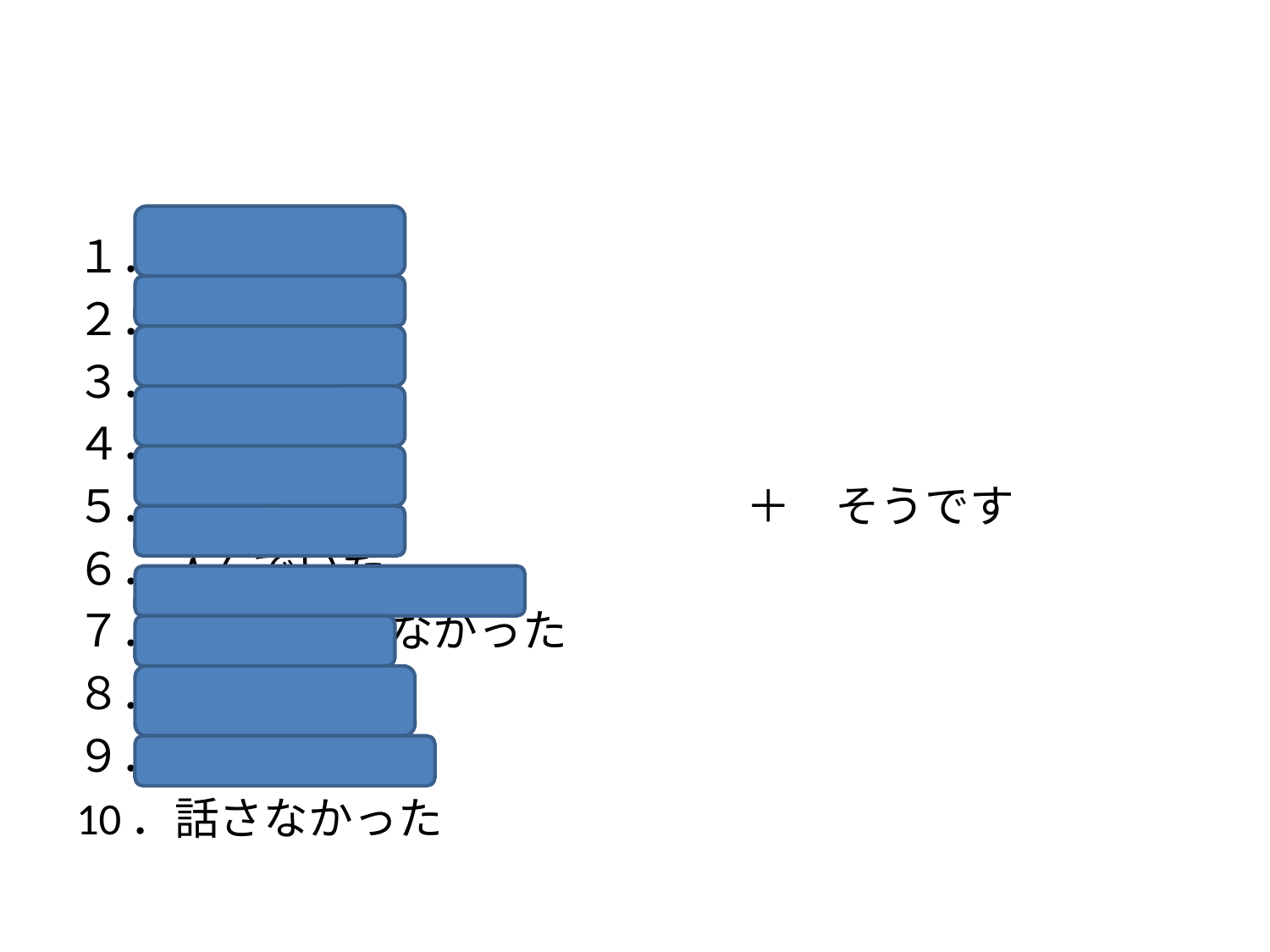

#

１．暖かかった
２．会った
３．学生だ
４．元気だった
５．見に行った　　　　　　　　＋　そうです
６．込んでいた
７．おもしろくなかった
８．した
９．買わなかった
10．話さなかった